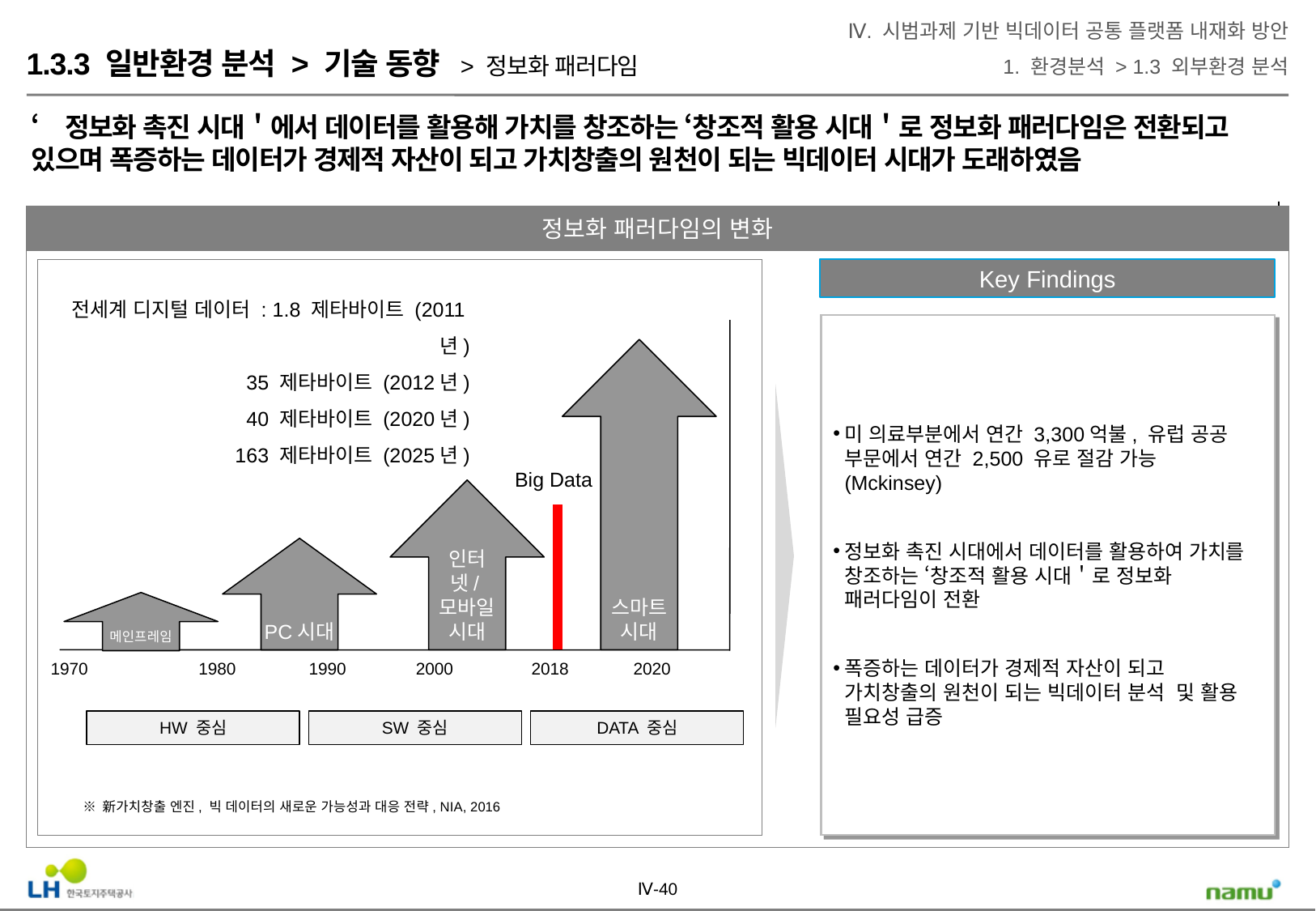

Ⅳ. 시범과제 기반 빅데이터 공통 플랫폼 내재화 방안
1. 환경분석 > 1.3 외부환경 분석
1.3.3 일반환경 분석 > 기술 동향  > 정보화 패러다임
‘정보화 촉진 시대＇에서 데이터를 활용해 가치를 창조하는 ‘창조적 활용 시대＇로 정보화 패러다임은 전환되고 있으며 폭증하는 데이터가 경제적 자산이 되고 가치창출의 원천이 되는 빅데이터 시대가 도래하였음
정보화 패러다임의 변화

Key Findings
전세계 디지털 데이터 : 1.8 제타바이트 (2011년)
      35 제타바이트 (2012년)
40 제타바이트 (2020년)
163 제타바이트 (2025년)
미 의료부분에서 연간 3,300억불, 유럽 공공 부문에서 연간 2,500 유로 절감 가능 (Mckinsey)

정보화 촉진 시대에서 데이터를 활용하여 가치를 창조하는 ‘창조적 활용 시대＇로 정보화 패러다임이 전환

폭증하는 데이터가 경제적 자산이 되고 가치창출의 원천이 되는 빅데이터 분석  및 활용 필요성 급증
스마트 시대
Big Data
인터넷/모바일 시대
PC시대

메인프레임
1970
1980
1990
2000
2018
2020
HW 중심
SW 중심
DATA 중심
   ※ 新가치창출 엔진, 빅 데이터의 새로운 가능성과 대응 전략, NIA, 2016